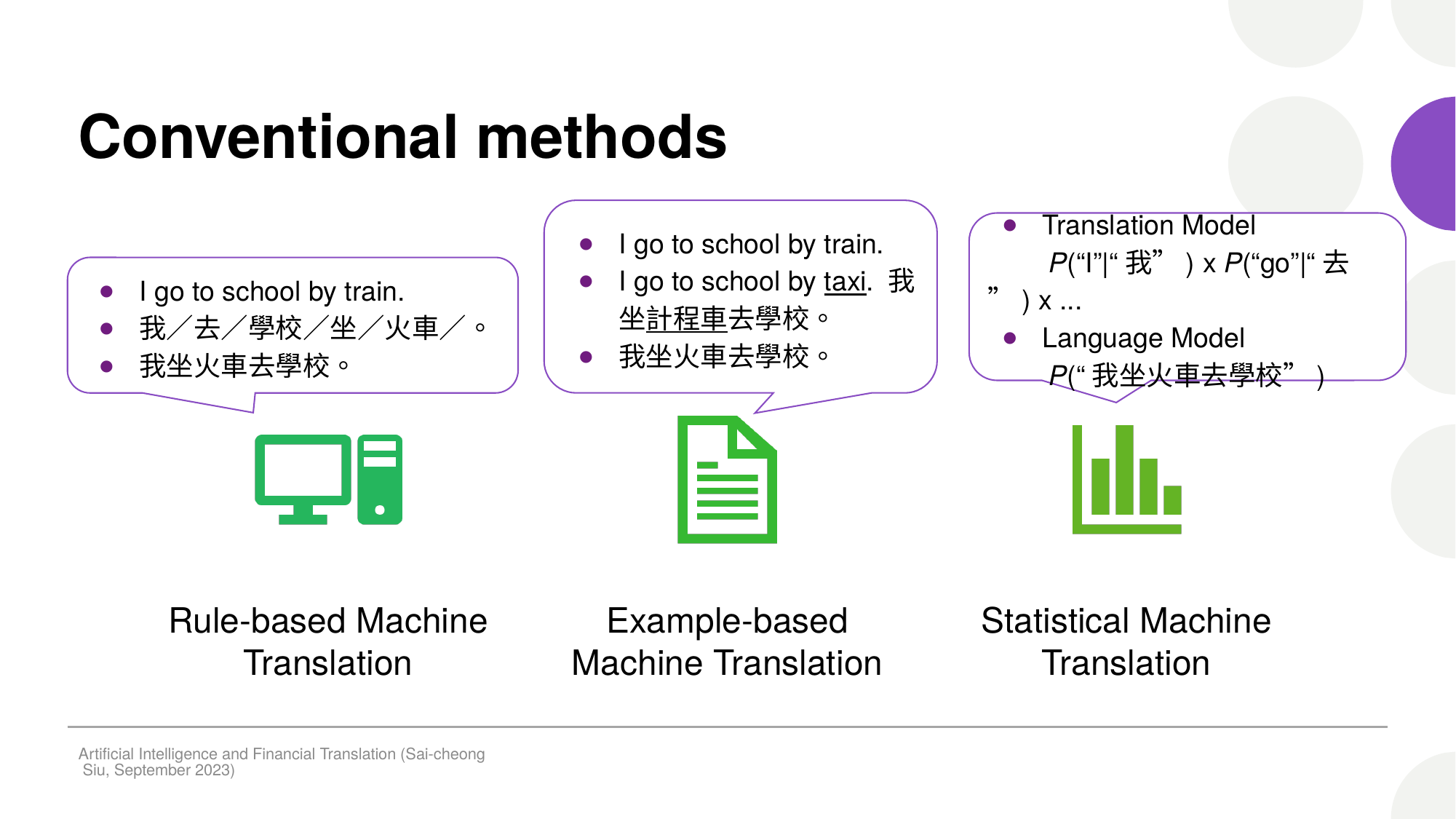

# Conventional methods
I go to school by train.
I go to school by taxi. 我坐計程車去學校。
我坐火車去學校。
Translation Model
        P(“I”|“我”) x P(“go”|“去”) x ...
Language Model
        P(“我坐火車去學校”)
I go to school by train.
我／去／學校／坐／火車／。
我坐火車去學校。
Rule-based Machine Translation
Example-based Machine Translation
Statistical Machine Translation
Artificial Intelligence and Financial Translation (Sai-cheong Siu, September 2023)